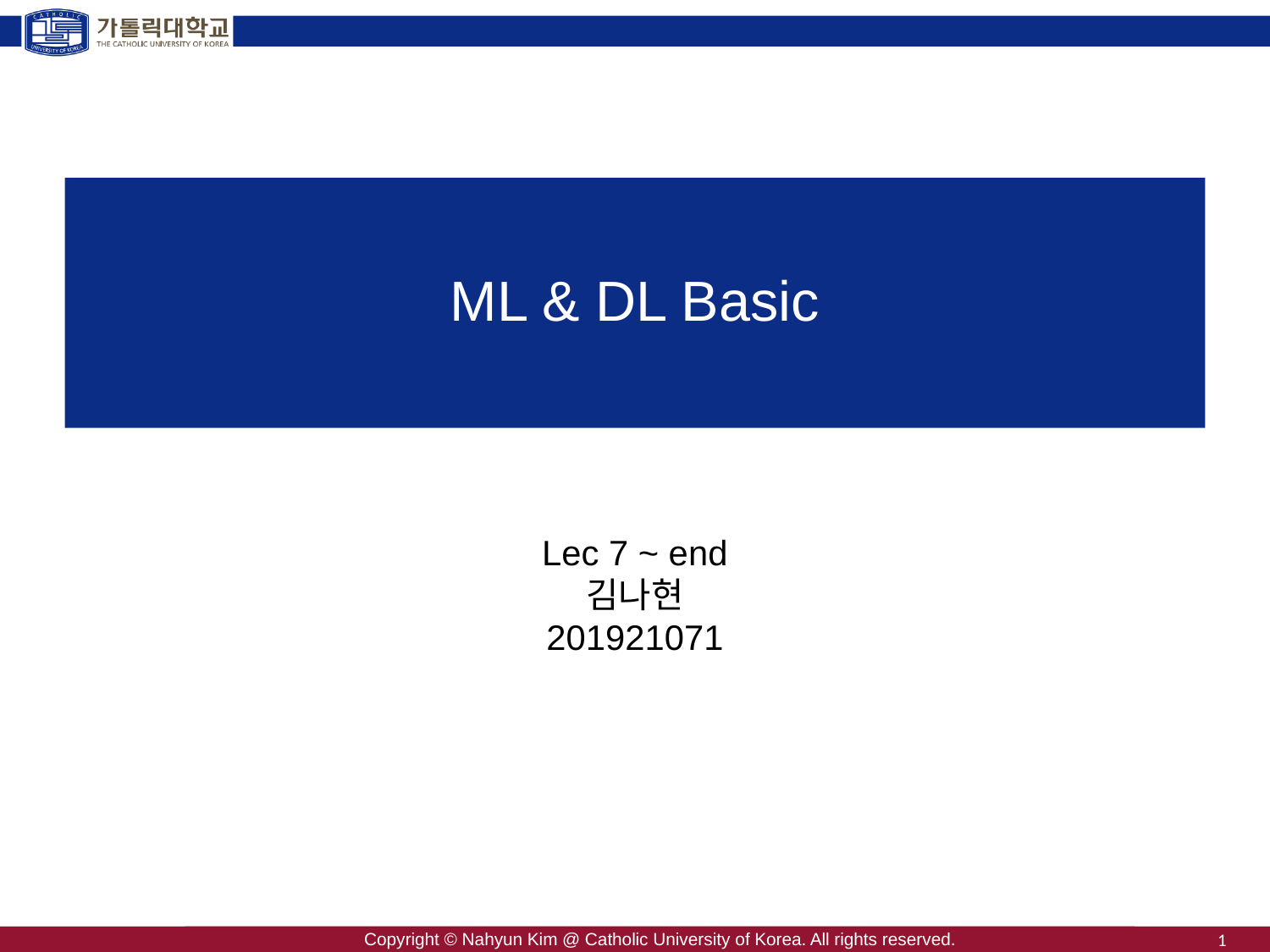

# ML & DL Basic
Lec 7 ~ end
김나현
201921071

Copyright © Nahyun Kim @ Catholic University of Korea. All rights reserved.
1